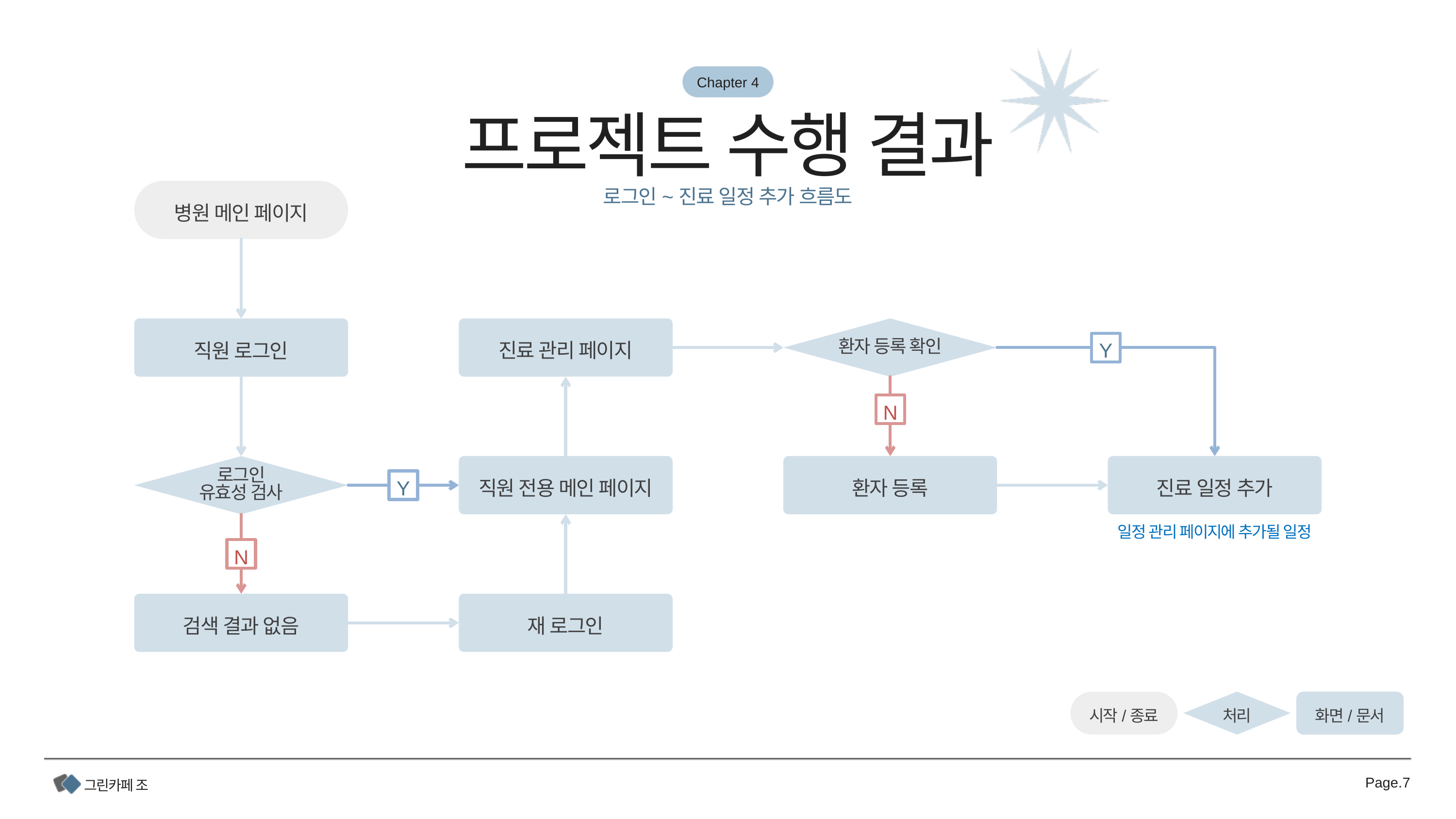

로그인~진료 일정 추가 흐름도
병원 메인 페이지
진료 관리 페이지
환자 등록 확인
직원 로그인
Y
N
진료 일정 추가
환자 등록
직원 전용 메인 페이지
로그인
유효성 검사
Y
일정 관리 페이지에 추가될 일정
N
검색 결과 없음
재 로그인
처리
화면/문서
시작/종료
Page.7